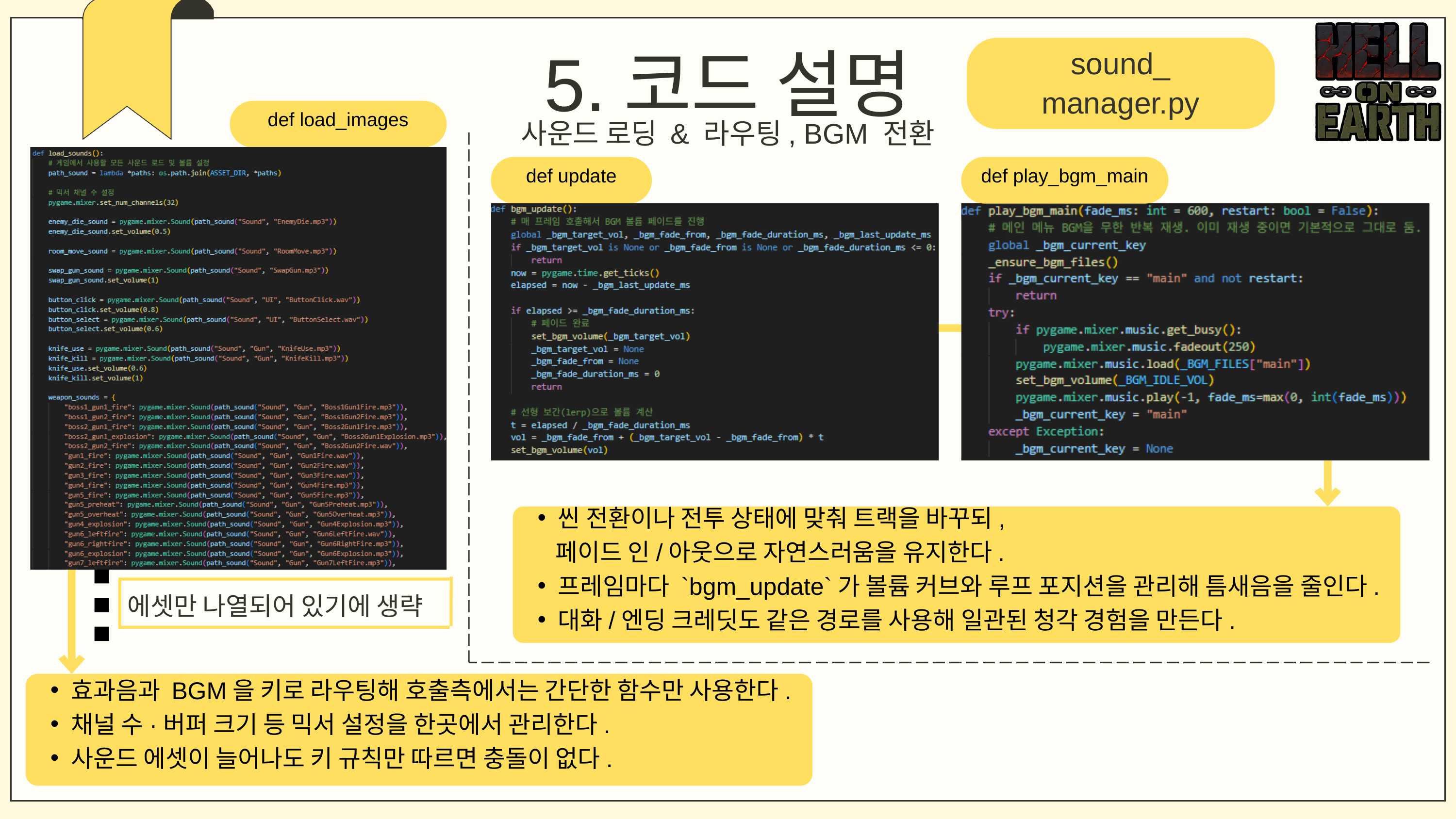

5.코드 설명

sound_
manager.py

def load_images
사운드 로딩 & 라우팅, BGM 전환

def update

def play_bgm_main

씬 전환이나 전투 상태에 맞춰 트랙을 바꾸되,
      페이드 인/아웃으로 자연스러움을 유지한다.
프레임마다 `bgm_update`가 볼륨 커브와 루프 포지션을 관리해 틈새음을 줄인다.
대화/엔딩 크레딧도 같은 경로를 사용해 일관된 청각 경험을 만든다.

에셋만 나열되어 있기에 생략

효과음과 BGM을 키로 라우팅해 호출측에서는 간단한 함수만 사용한다.
채널 수·버퍼 크기 등 믹서 설정을 한곳에서 관리한다.
사운드 에셋이 늘어나도 키 규칙만 따르면 충돌이 없다.